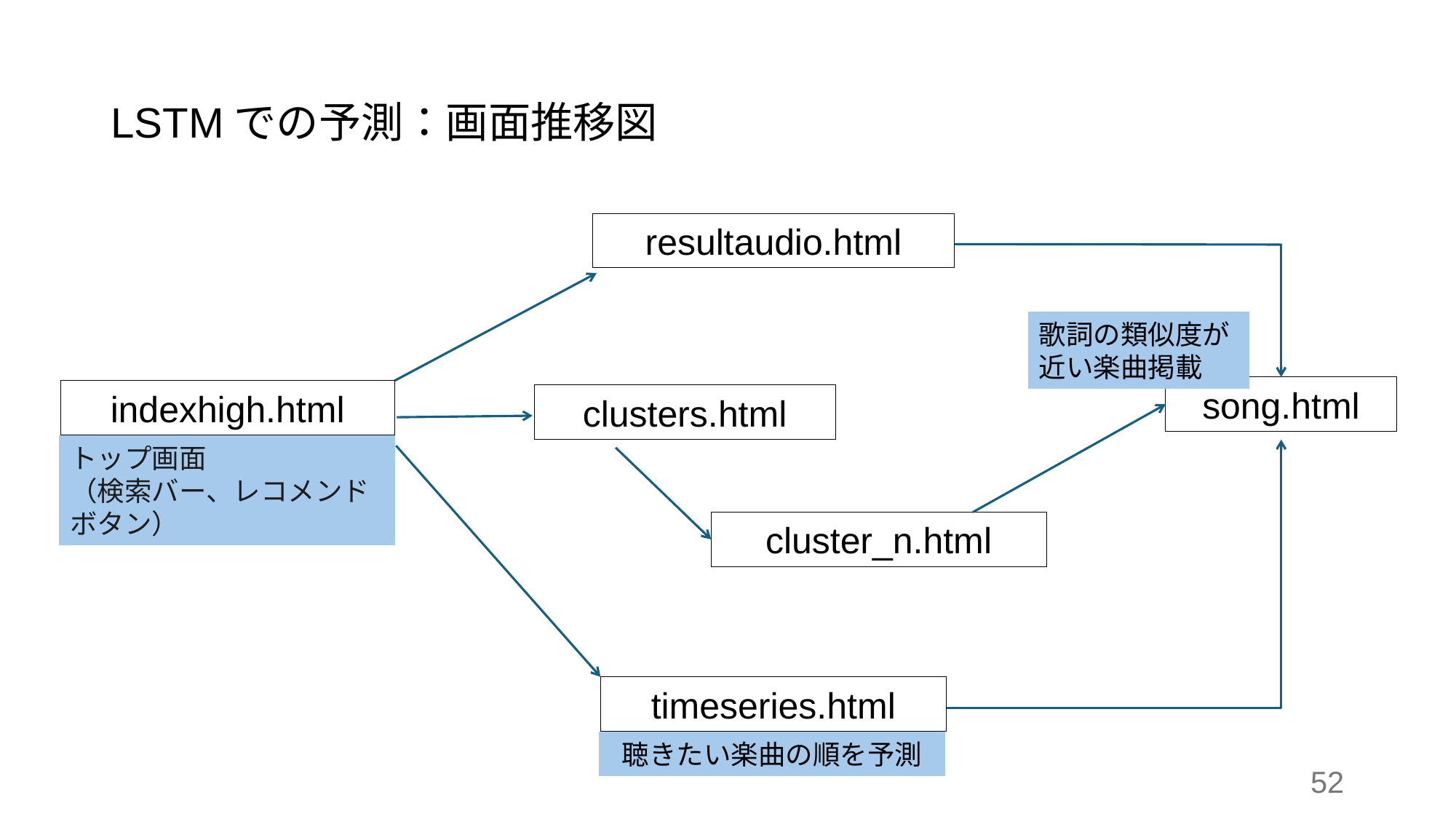

# LSTMでの予測：画面推移図
resultaudio.html
歌詞の類似度が近い楽曲掲載
song.html
indexhigh.html
clusters.html
トップ画面
（検索バー、レコメンドボタン）
cluster_n.html
timeseries.html
聴きたい楽曲の順を予測
52